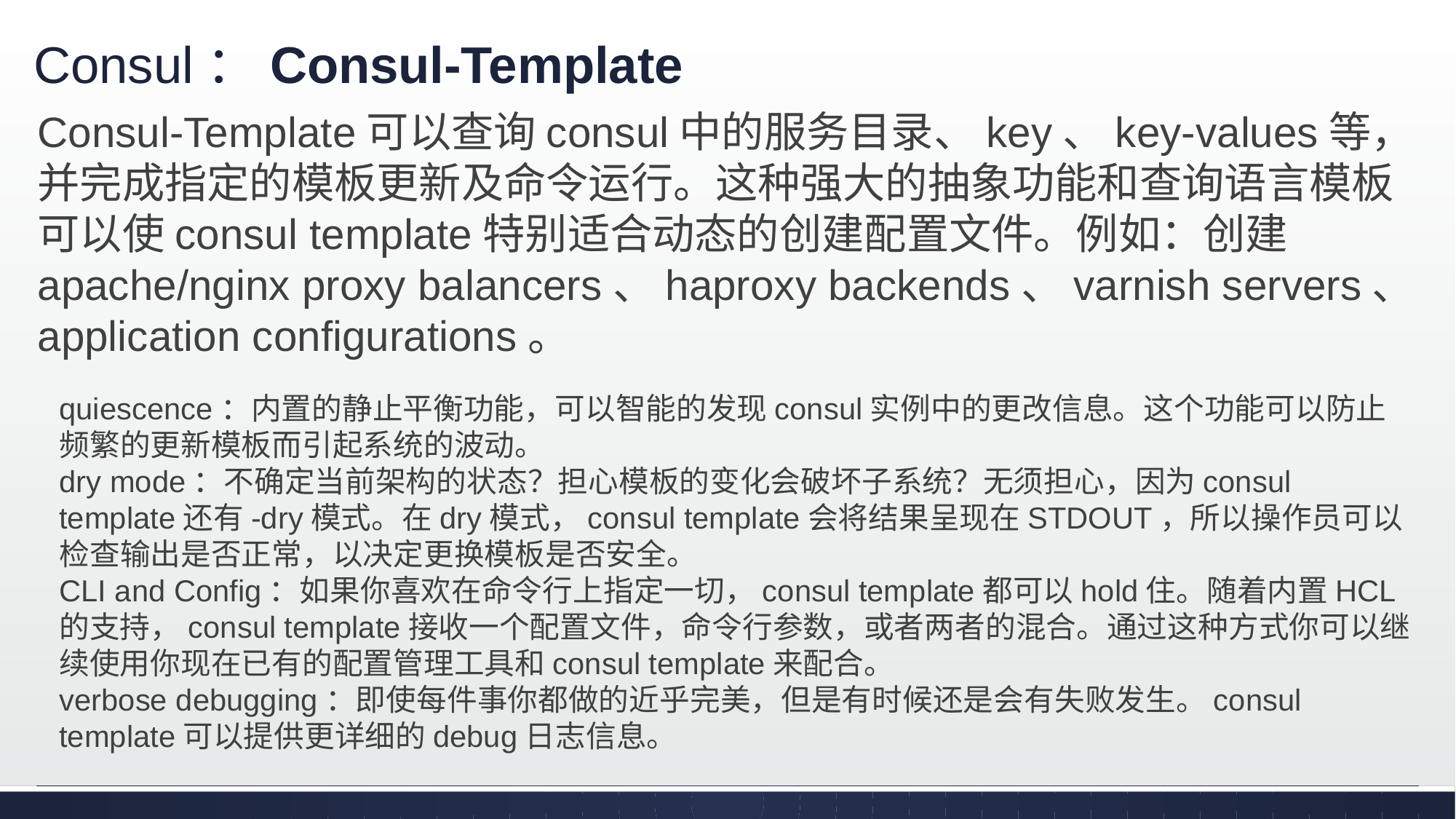

# Consul：Consul-Template
Consul-Template可以查询consul中的服务目录、key、key-values等，并完成指定的模板更新及命令运行。这种强大的抽象功能和查询语言模板可以使consul template特别适合动态的创建配置文件。例如：创建apache/nginx proxy balancers、haproxy backends、varnish servers、application configurations。
quiescence：内置的静止平衡功能，可以智能的发现consul实例中的更改信息。这个功能可以防止频繁的更新模板而引起系统的波动。
dry mode：不确定当前架构的状态？担心模板的变化会破坏子系统？无须担心，因为consul template还有-dry模式。在dry模式，consul template会将结果呈现在STDOUT，所以操作员可以检查输出是否正常，以决定更换模板是否安全。
CLI and Config：如果你喜欢在命令行上指定一切，consul template都可以hold住。随着内置HCL的支持，consul template接收一个配置文件，命令行参数，或者两者的混合。通过这种方式你可以继续使用你现在已有的配置管理工具和consul template来配合。
verbose debugging：即使每件事你都做的近乎完美，但是有时候还是会有失败发生。consul template可以提供更详细的debug日志信息。